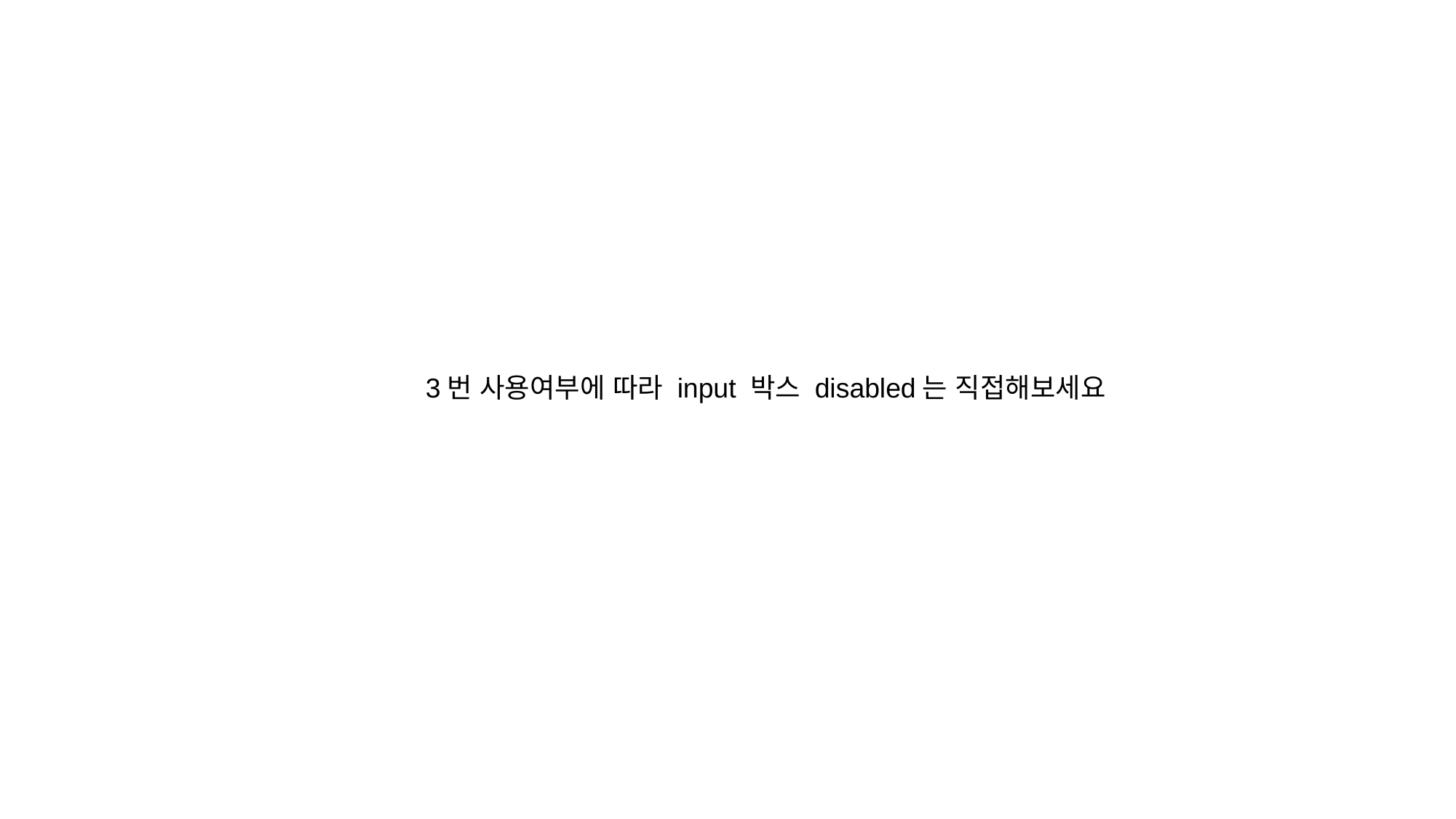

3번 사용여부에 따라 input 박스 disabled는 직접해보세요